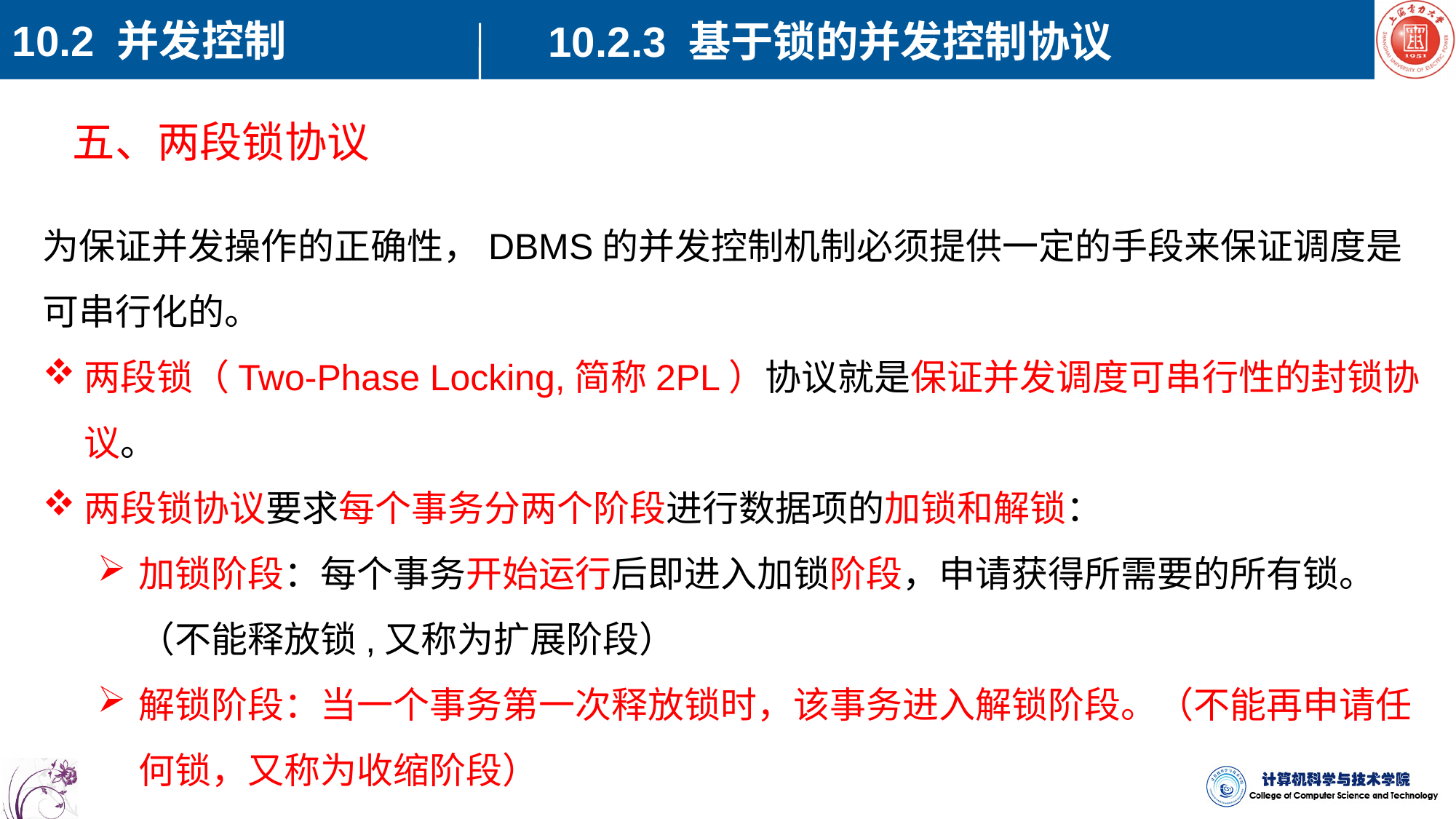

10.2 并发控制
10.2.3 基于锁的并发控制协议
五、两段锁协议
为保证并发操作的正确性，DBMS的并发控制机制必须提供一定的手段来保证调度是可串行化的。
两段锁（Two-Phase Locking,简称2PL）协议就是保证并发调度可串行性的封锁协议。
两段锁协议要求每个事务分两个阶段进行数据项的加锁和解锁：
加锁阶段：每个事务开始运行后即进入加锁阶段，申请获得所需要的所有锁。（不能释放锁,又称为扩展阶段）
解锁阶段：当一个事务第一次释放锁时，该事务进入解锁阶段。（不能再申请任何锁，又称为收缩阶段）